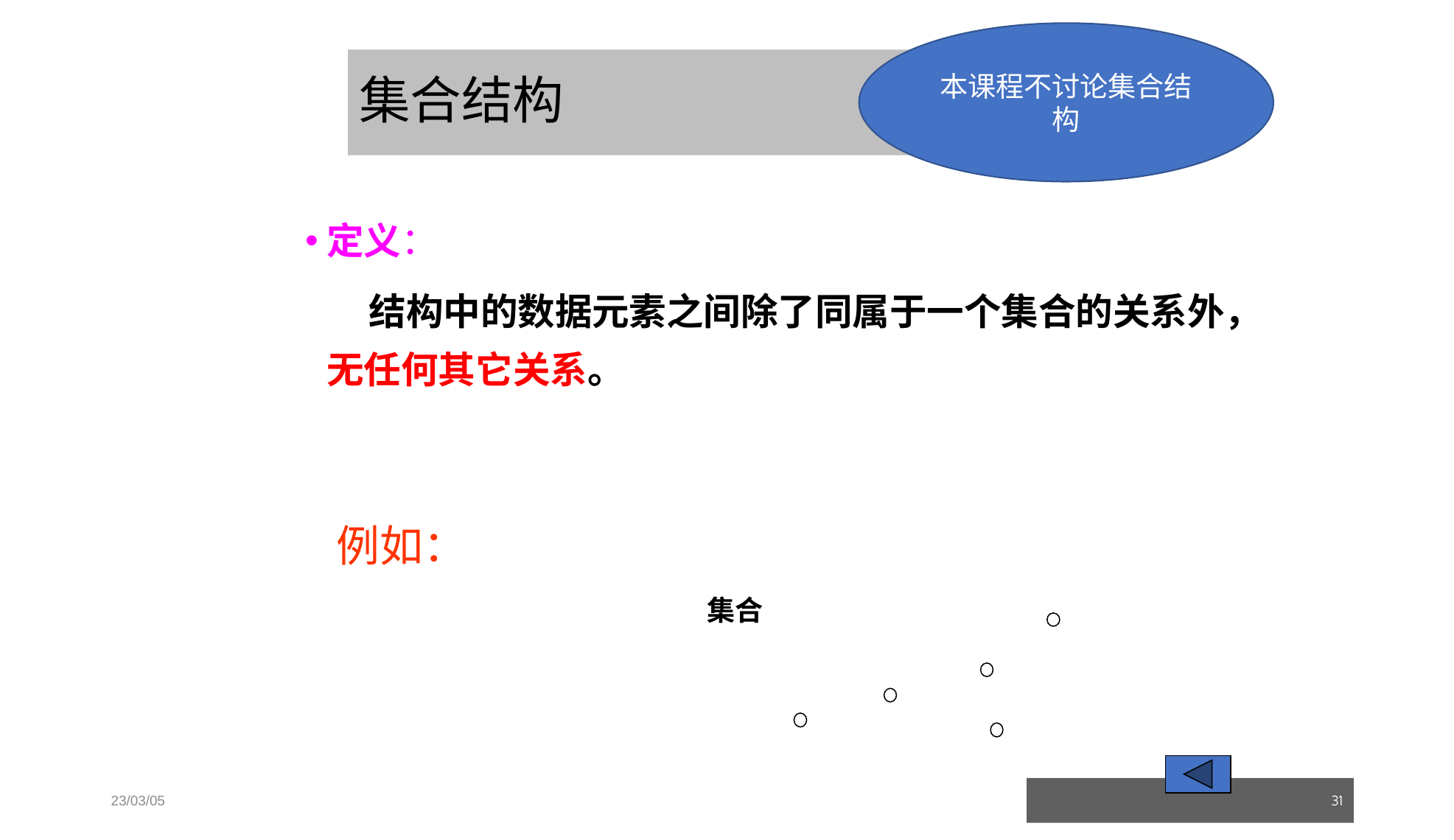

本课程不讨论集合结构
# 集合结构
定义：
	    结构中的数据元素之间除了同属于一个集合的关系外，无任何其它关系。
例如：
   集合

23/03/05
31